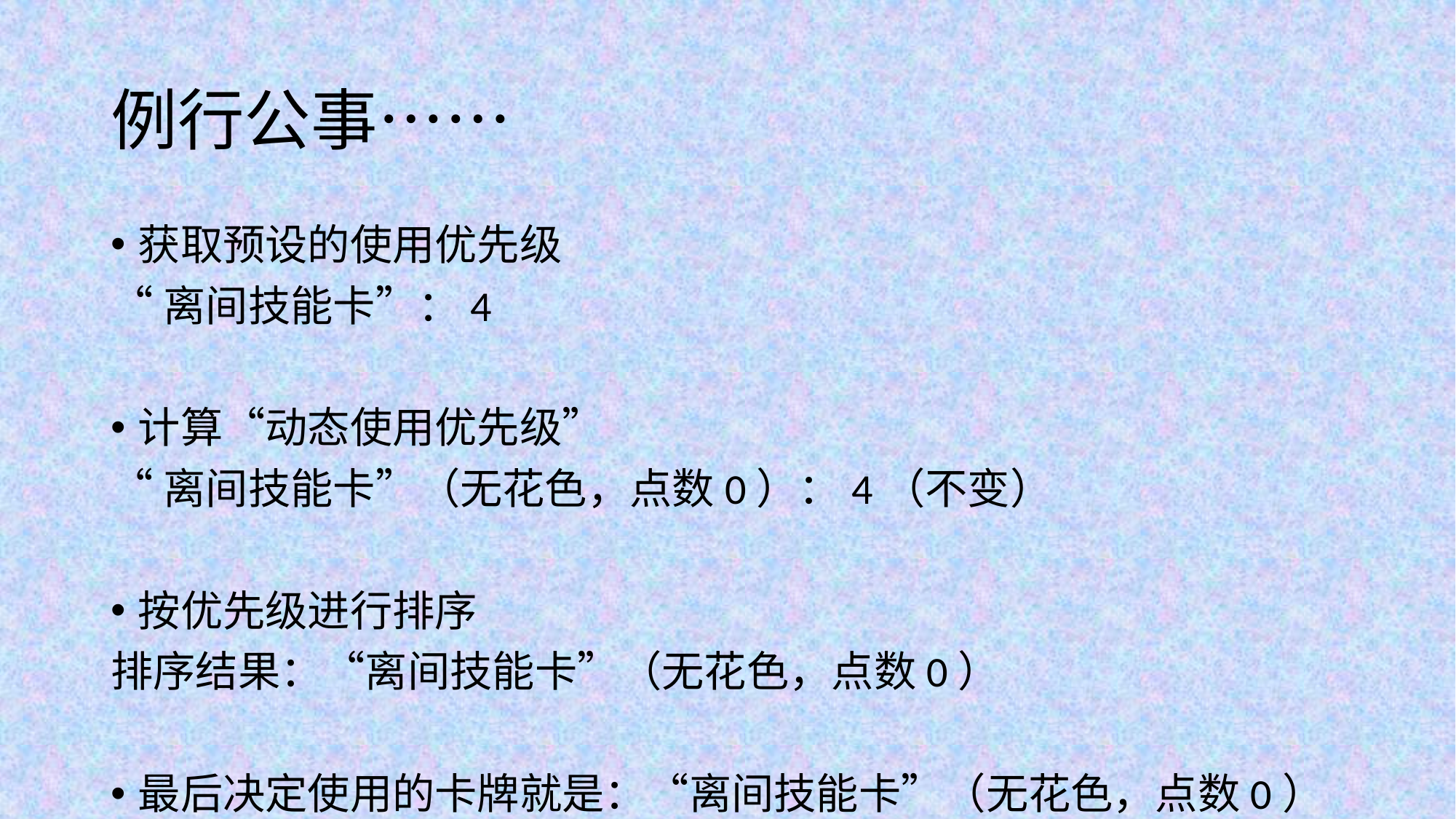

# 例行公事……
获取预设的使用优先级
“离间技能卡”：4

计算“动态使用优先级”
“离间技能卡”（无花色，点数0）：4（不变）

按优先级进行排序
排序结果：“离间技能卡”（无花色，点数0）

最后决定使用的卡牌就是：“离间技能卡”（无花色，点数0）